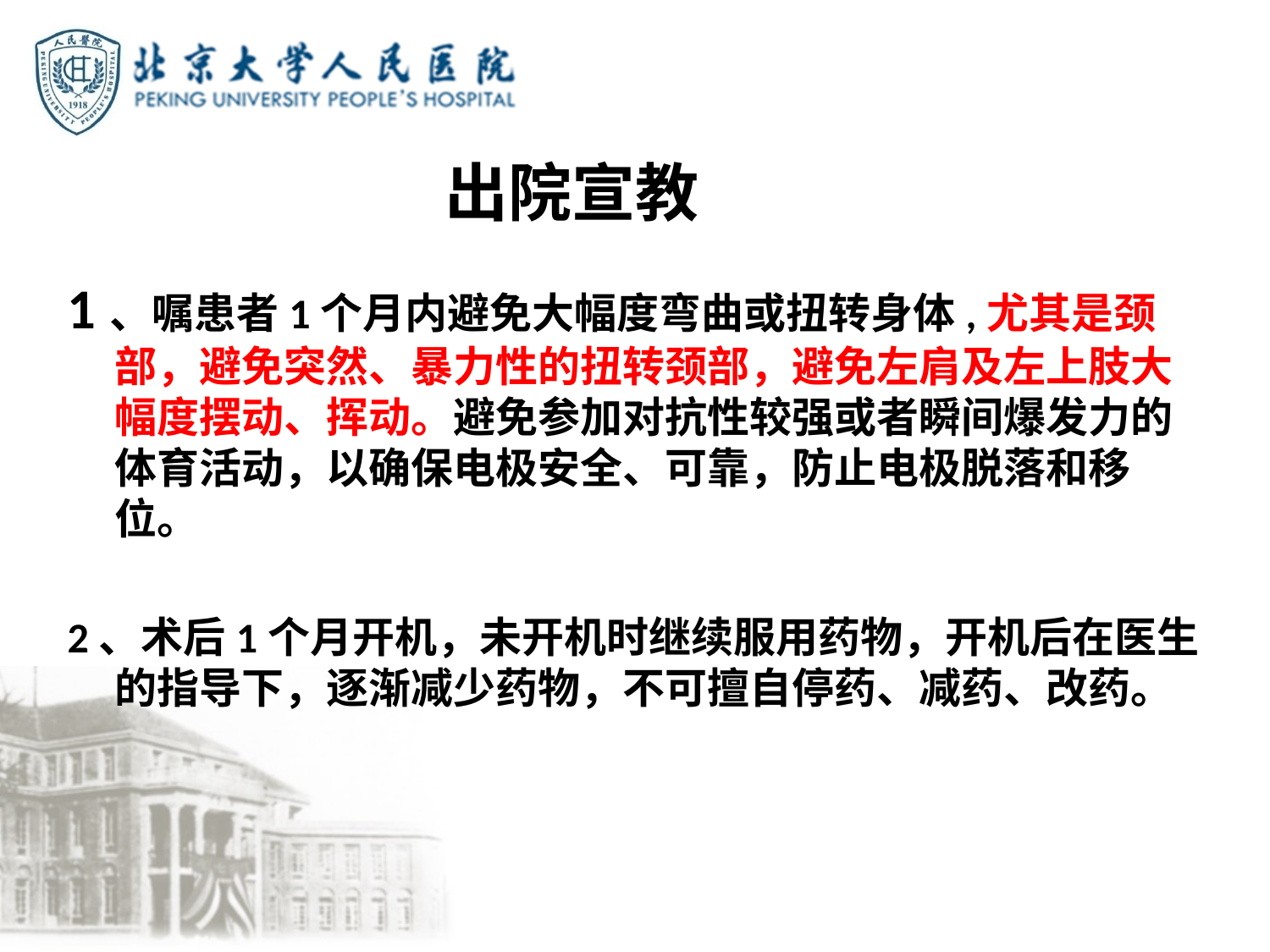

# 出院宣教
1、嘱患者1个月内避免大幅度弯曲或扭转身体,尤其是颈部，避免突然、暴力性的扭转颈部，避免左肩及左上肢大幅度摆动、挥动。避免参加对抗性较强或者瞬间爆发力的体育活动，以确保电极安全、可靠，防止电极脱落和移位。

2、术后1个月开机，未开机时继续服用药物，开机后在医生的指导下，逐渐减少药物，不可擅自停药、减药、改药。